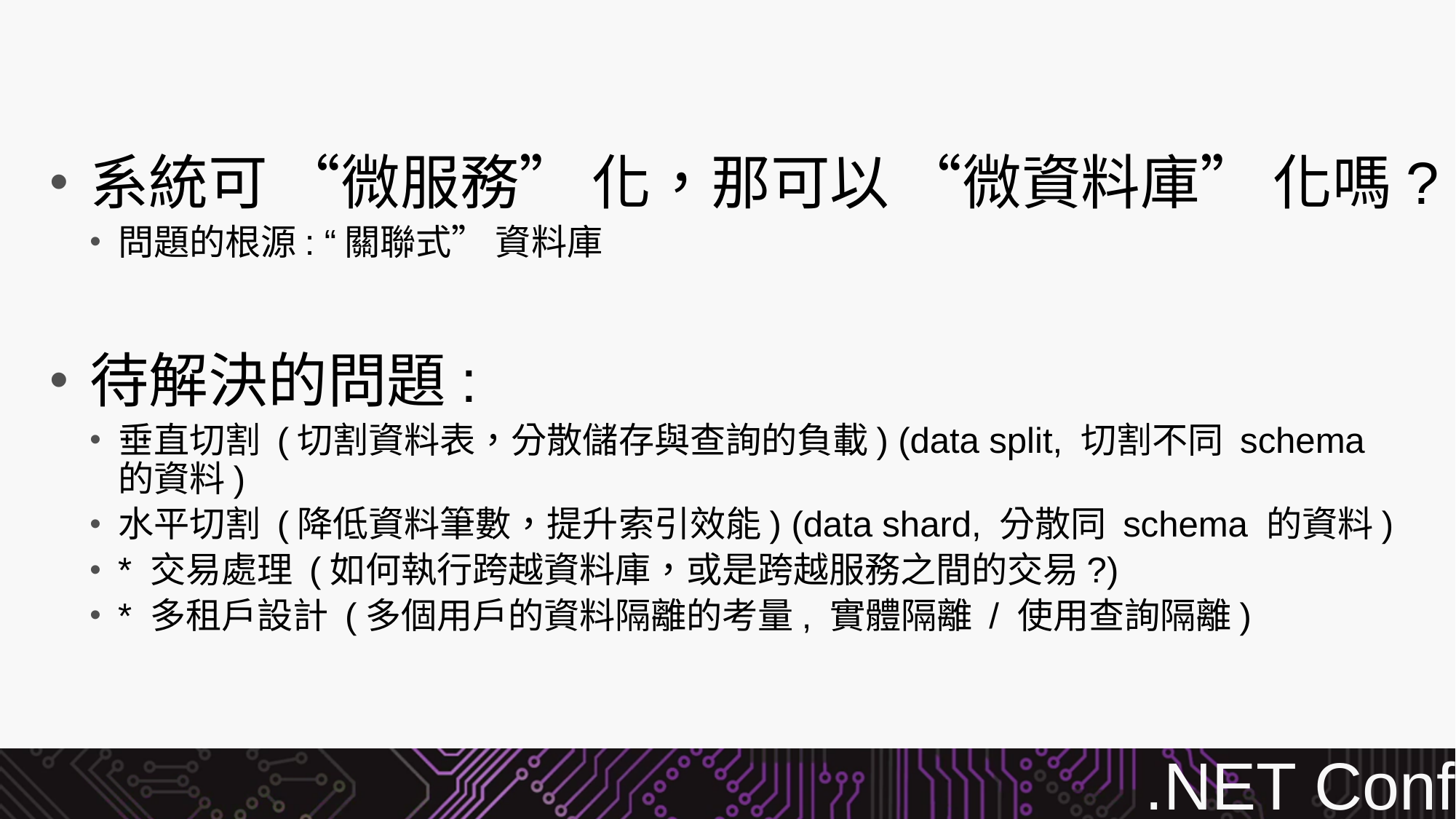

#
系統可 “微服務” 化，那可以 “微資料庫” 化嗎?
問題的根源: “關聯式” 資料庫

待解決的問題:
垂直切割 (切割資料表，分散儲存與查詢的負載) (data split, 切割不同 schema 的資料)
水平切割 (降低資料筆數，提升索引效能) (data shard, 分散同 schema 的資料)
* 交易處理 (如何執行跨越資料庫，或是跨越服務之間的交易?)
* 多租戶設計 (多個用戶的資料隔離的考量, 實體隔離 / 使用查詢隔離)